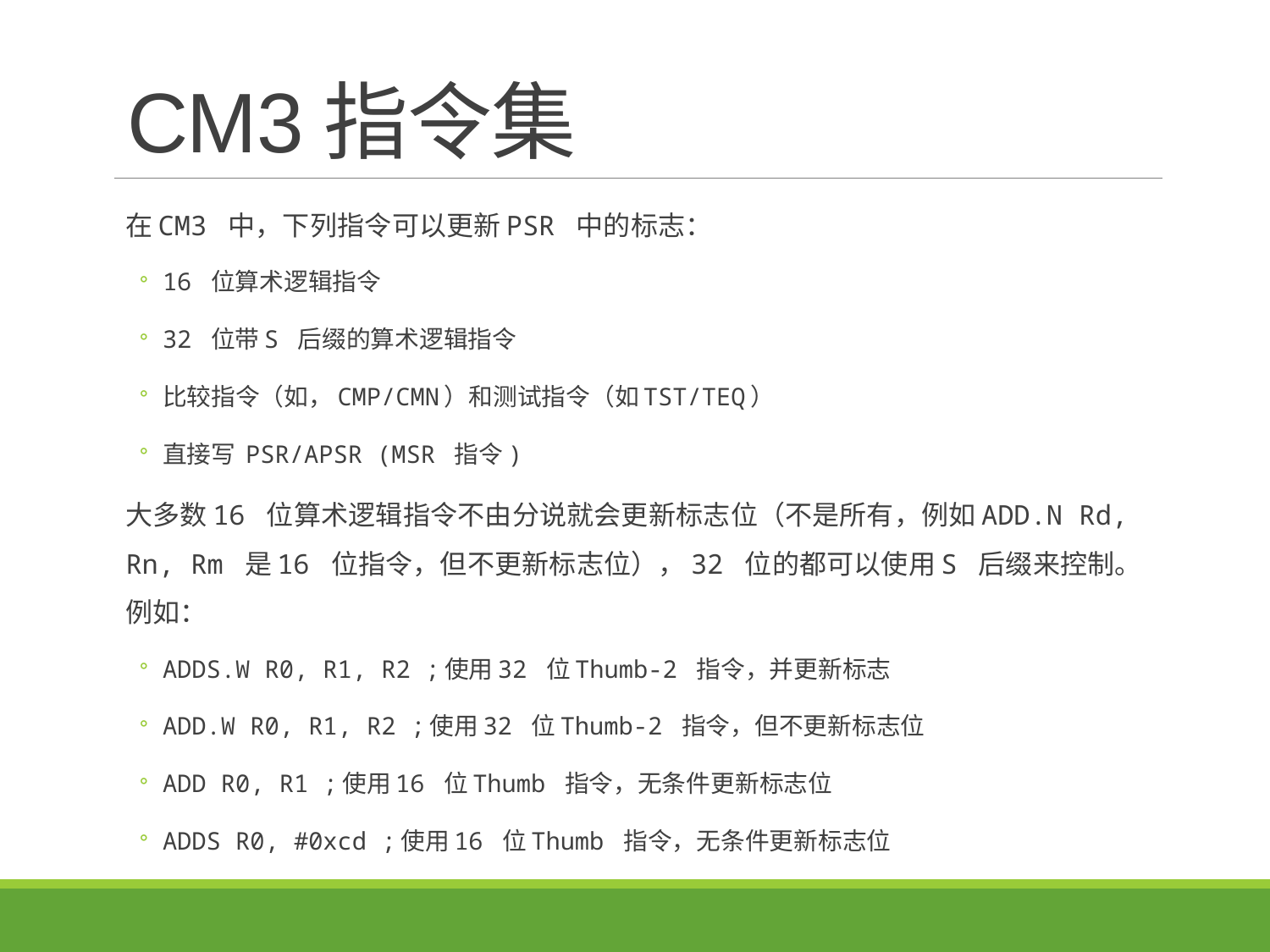

# CM3指令集
在CM3 中，下列指令可以更新PSR 中的标志：
16 位算术逻辑指令
32 位带S 后缀的算术逻辑指令
比较指令（如，CMP/CMN）和测试指令（如TST/TEQ）
直接写 PSR/APSR (MSR 指令)
大多数16 位算术逻辑指令不由分说就会更新标志位（不是所有，例如ADD.N Rd, Rn, Rm 是16 位指令，但不更新标志位），32 位的都可以使用S 后缀来控制。例如：
ADDS.W R0, R1, R2 ;使用32 位Thumb-2 指令，并更新标志
ADD.W R0, R1, R2 ;使用32 位Thumb-2 指令，但不更新标志位
ADD R0, R1 ;使用16 位Thumb 指令，无条件更新标志位
ADDS R0, #0xcd ;使用16 位Thumb 指令，无条件更新标志位